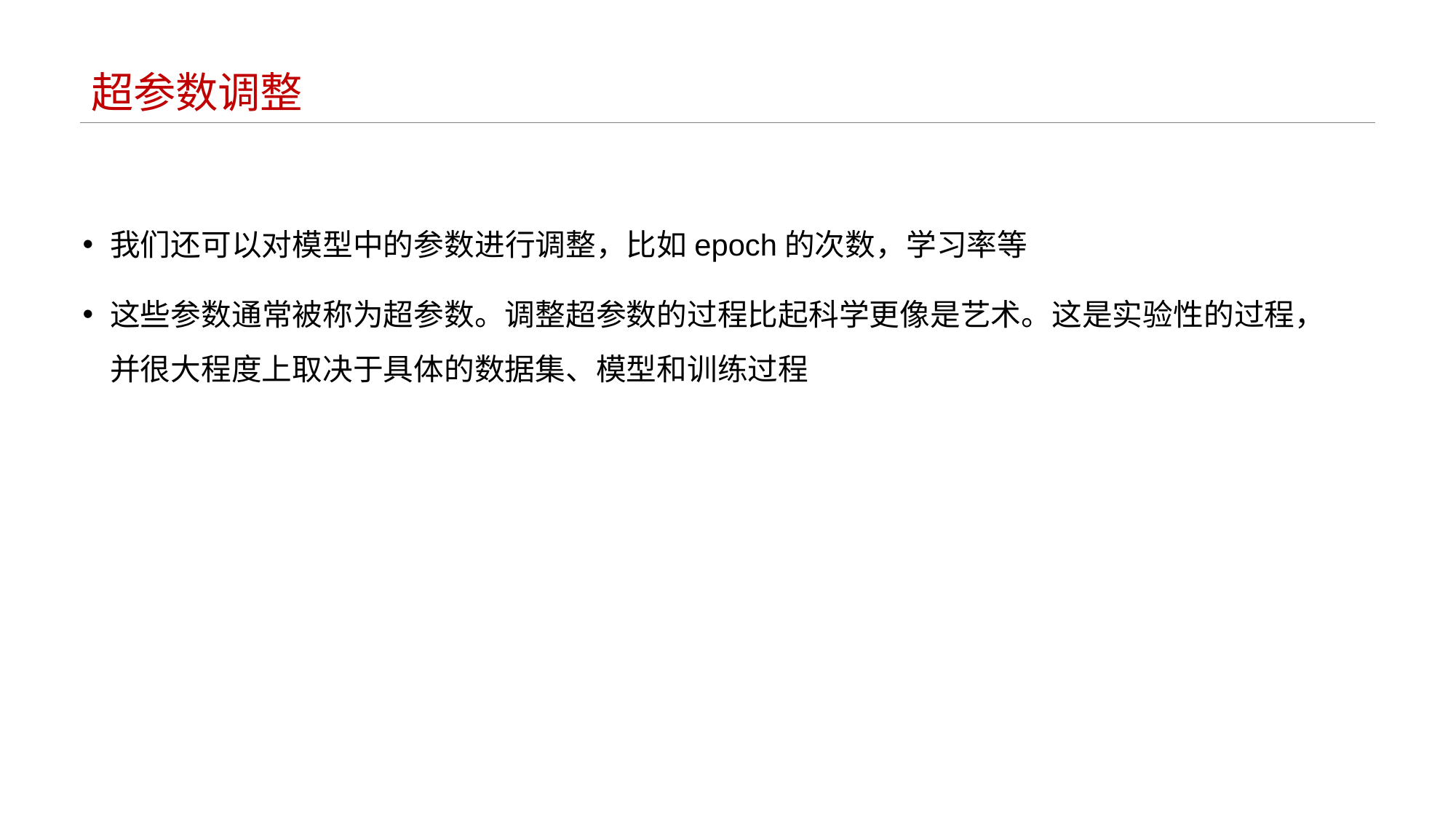

# 超参数调整
我们还可以对模型中的参数进行调整，比如epoch的次数，学习率等
这些参数通常被称为超参数。调整超参数的过程比起科学更像是艺术。这是实验性的过程，并很大程度上取决于具体的数据集、模型和训练过程